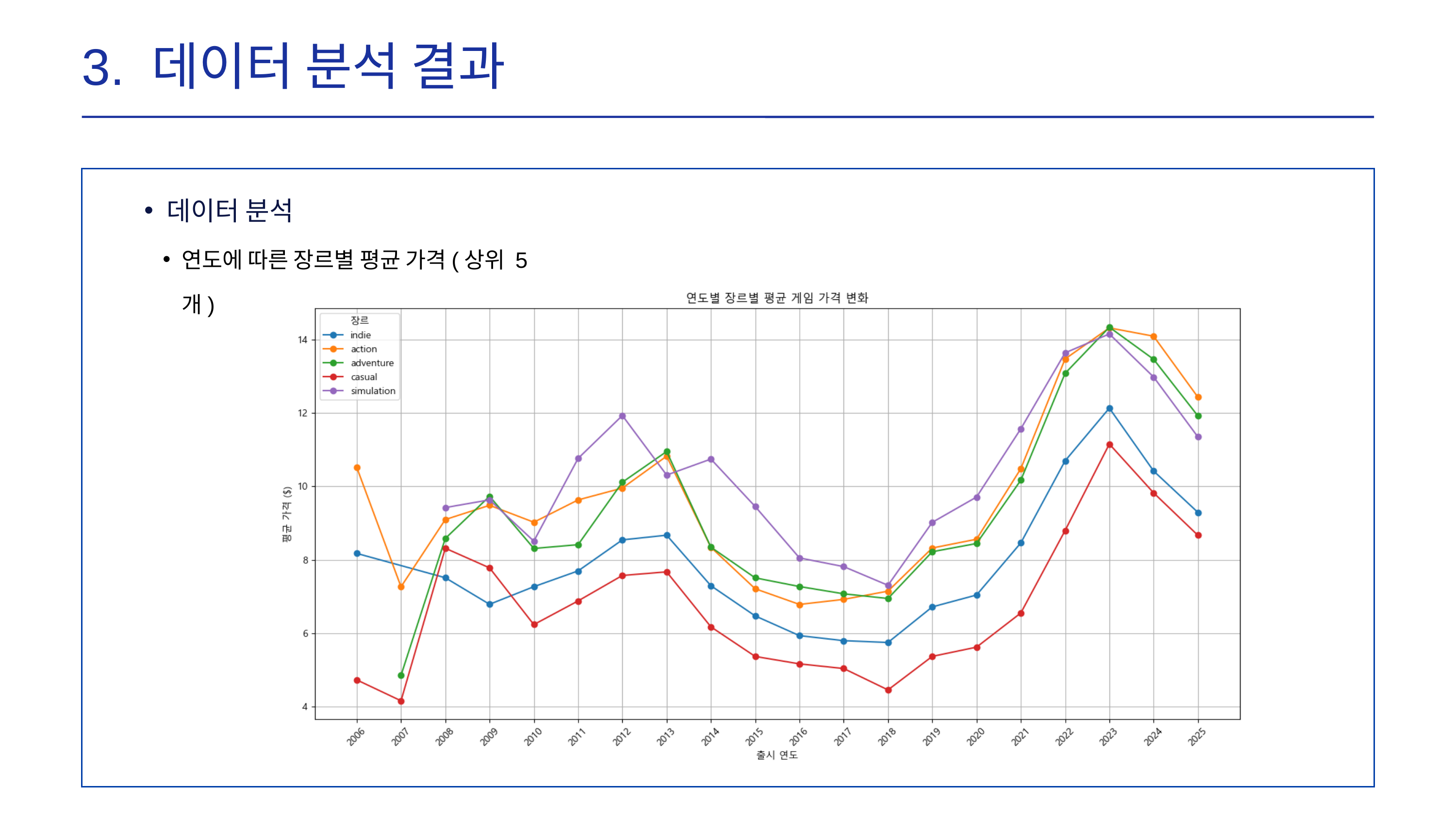

3. 데이터 분석 결과

데이터 분석
연도에 따른 장르별 평균 가격(상위 5개)